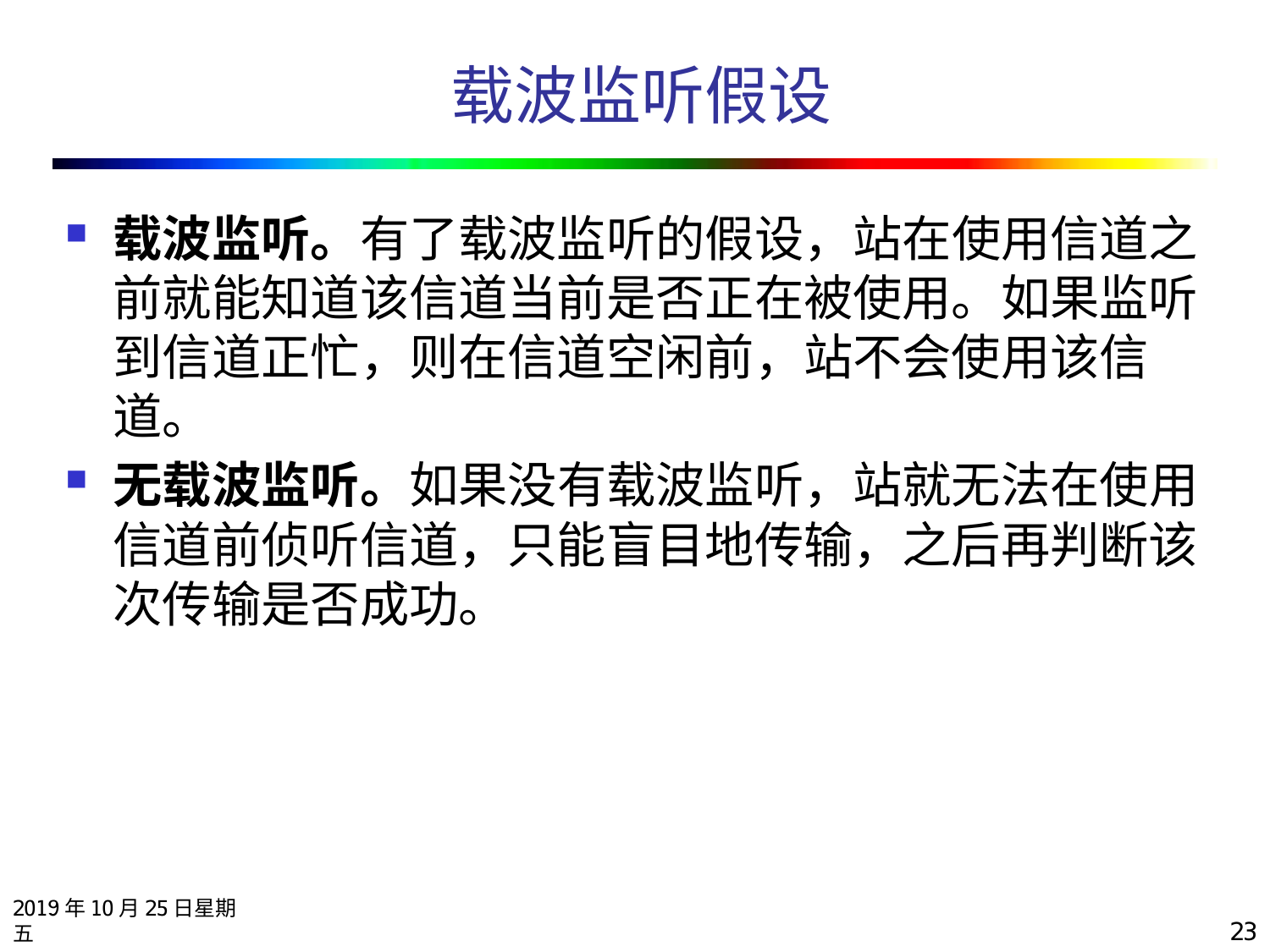

# 载波监听假设
载波监听。有了载波监听的假设，站在使用信道之前就能知道该信道当前是否正在被使用。如果监听到信道正忙，则在信道空闲前，站不会使用该信道。
无载波监听。如果没有载波监听，站就无法在使用信道前侦听信道，只能盲目地传输，之后再判断该次传输是否成功。

2019年10月25日星期五
23